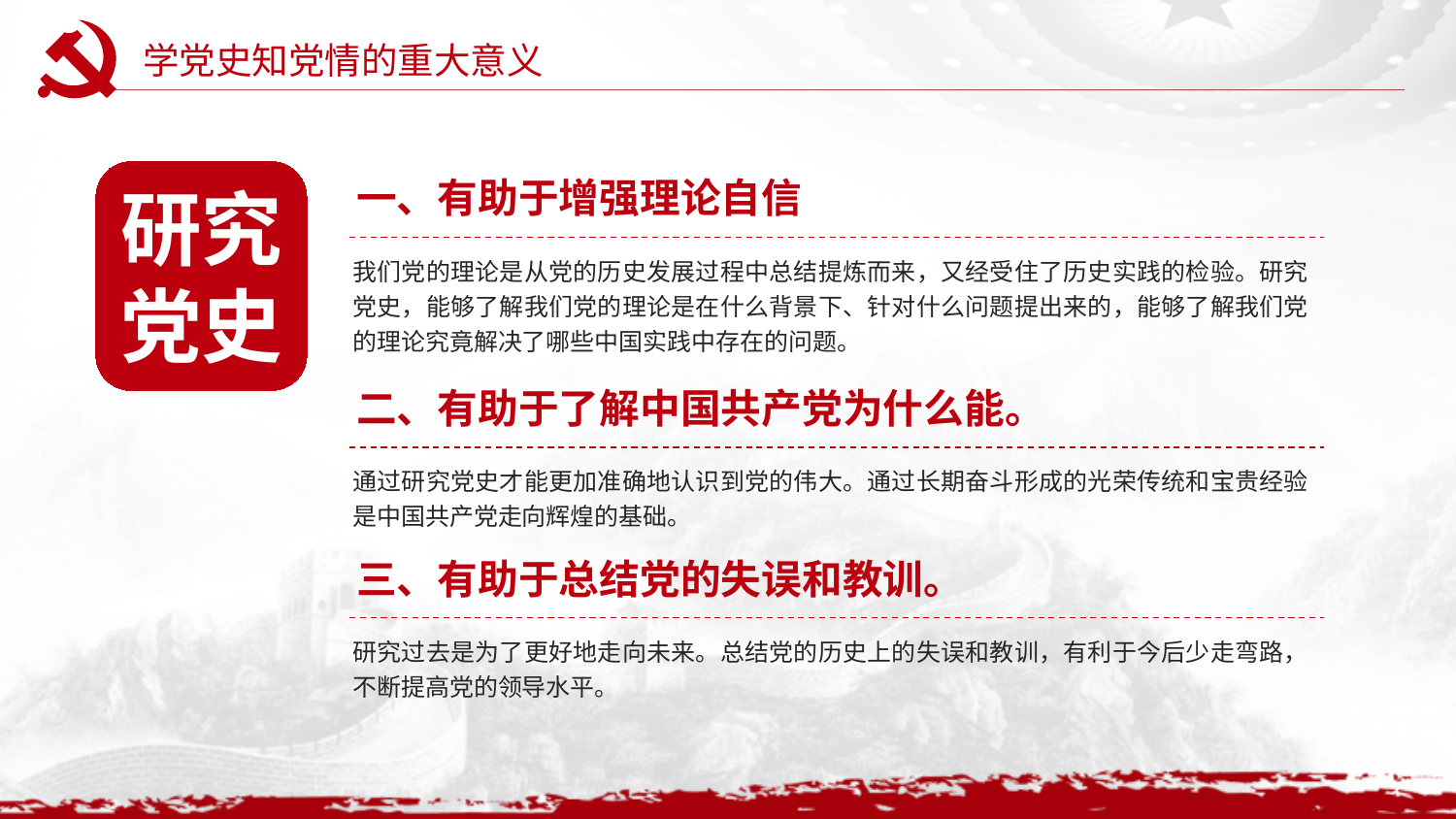

学党史知党情的重大意义
一、有助于增强理论自信
研究
党史
我们党的理论是从党的历史发展过程中总结提炼而来，又经受住了历史实践的检验。研究党史，能够了解我们党的理论是在什么背景下、针对什么问题提出来的，能够了解我们党的理论究竟解决了哪些中国实践中存在的问题。
二、有助于了解中国共产党为什么能。
通过研究党史才能更加准确地认识到党的伟大。通过长期奋斗形成的光荣传统和宝贵经验是中国共产党走向辉煌的基础。
三、有助于总结党的失误和教训。
研究过去是为了更好地走向未来。总结党的历史上的失误和教训，有利于今后少走弯路，不断提高党的领导水平。